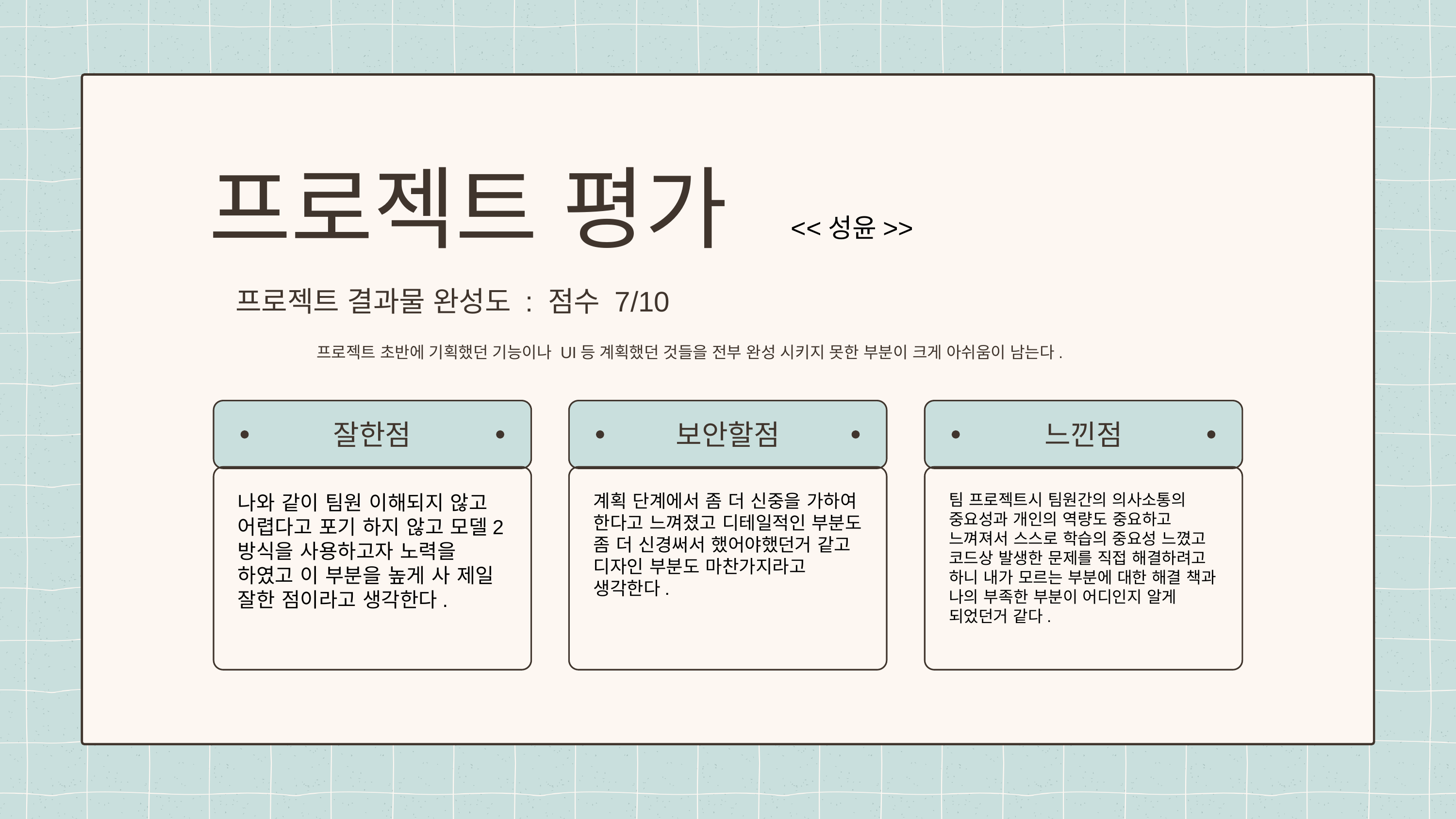

프로젝트 평가
<<성윤>>
프로젝트 결과물 완성도 : 점수 7/10
	 프로젝트 초반에 기획했던 기능이나 UI등 계획했던 것들을 전부 완성 시키지 못한 부분이 크게 아쉬움이 남는다.

잘한점
보안할점
느낀점

나와 같이 팀원 이해되지 않고 어렵다고 포기 하지 않고 모델2방식을 사용하고자 노력을 하였고 이 부분을 높게 사 제일 잘한 점이라고 생각한다.
계획 단계에서 좀 더 신중을 가하여 한다고 느껴졌고 디테일적인 부분도 좀 더 신경써서 했어야했던거 같고 디자인 부분도 마찬가지라고 생각한다.
팀 프로젝트시 팀원간의 의사소통의 중요성과 개인의 역량도 중요하고 느껴져서 스스로 학습의 중요성 느꼈고 코드상 발생한 문제를 직접 해결하려고 하니 내가 모르는 부분에 대한 해결 책과 나의 부족한 부분이 어디인지 알게 되었던거 같다.